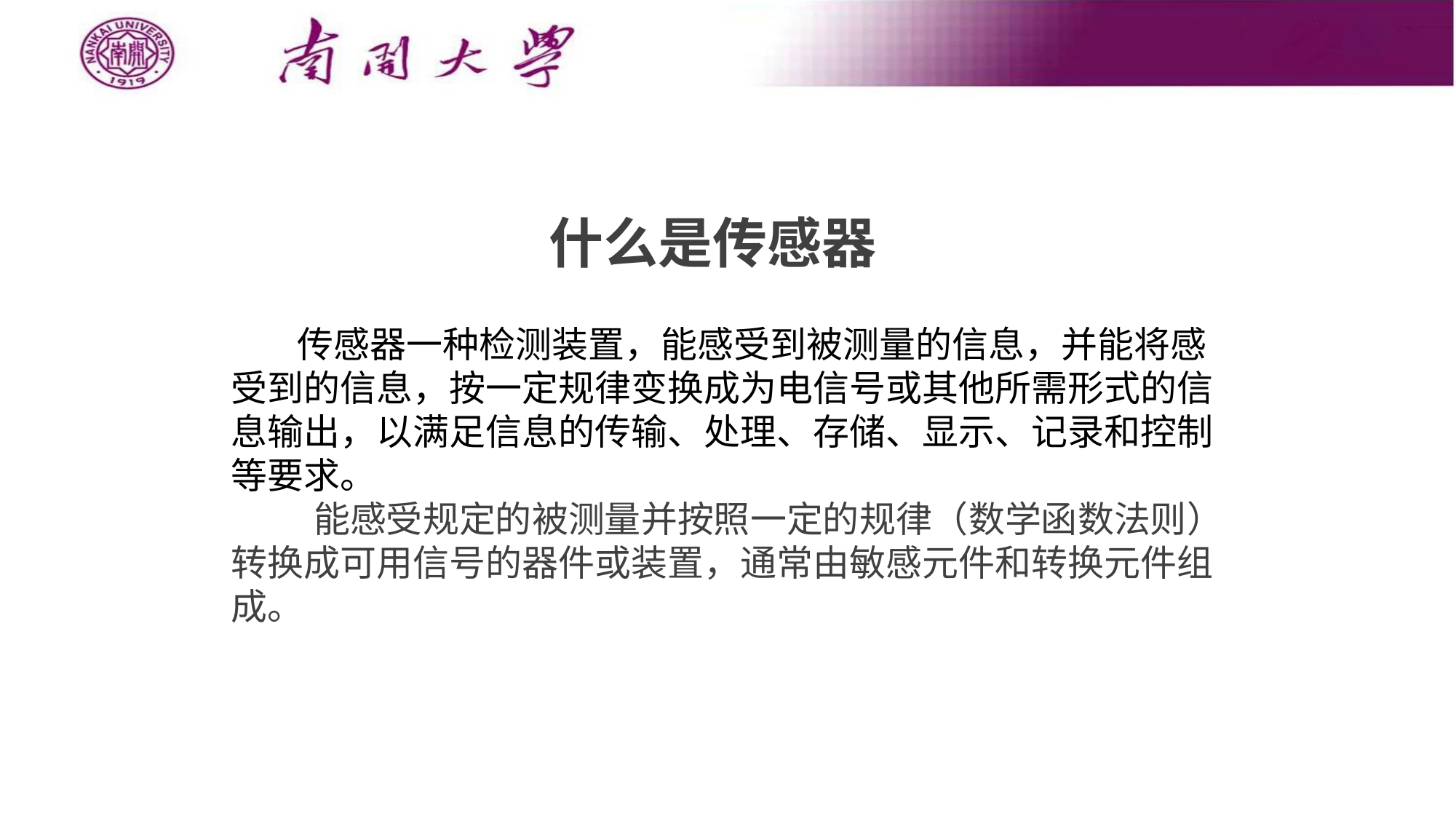

什么是传感器
       传感器一种检测装置，能感受到被测量的信息，并能将感受到的信息，按一定规律变换成为电信号或其他所需形式的信息输出，以满足信息的传输、处理、存储、显示、记录和控制等要求。
         能感受规定的被测量并按照一定的规律（数学函数法则）转换成可用信号的器件或装置，通常由敏感元件和转换元件组成。